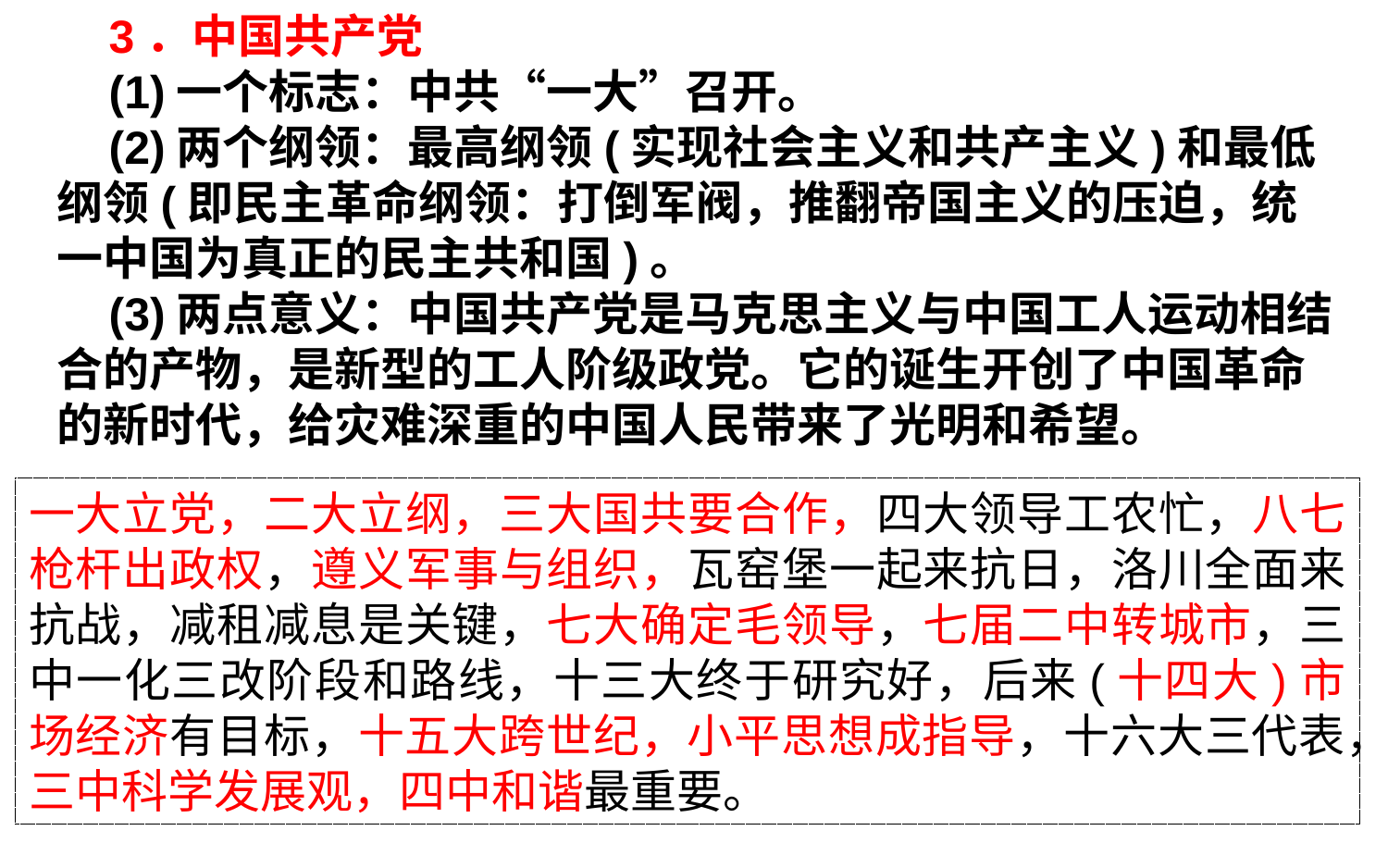

3．中国共产党
    (1)一个标志：中共“一大”召开。
    (2)两个纲领：最高纲领(实现社会主义和共产主义)和最低纲领(即民主革命纲领：打倒军阀，推翻帝国主义的压迫，统一中国为真正的民主共和国)。
    (3)两点意义：中国共产党是马克思主义与中国工人运动相结合的产物，是新型的工人阶级政党。它的诞生开创了中国革命的新时代，给灾难深重的中国人民带来了光明和希望。
一大立党，二大立纲，三大国共要合作，四大领导工农忙，八七枪杆出政权，遵义军事与组织，瓦窑堡一起来抗日，洛川全面来抗战，减租减息是关键，七大确定毛领导，七届二中转城市，三中一化三改阶段和路线，十三大终于研究好，后来(十四大)市场经济有目标，十五大跨世纪，小平思想成指导，十六大三代表，三中科学发展观，四中和谐最重要。